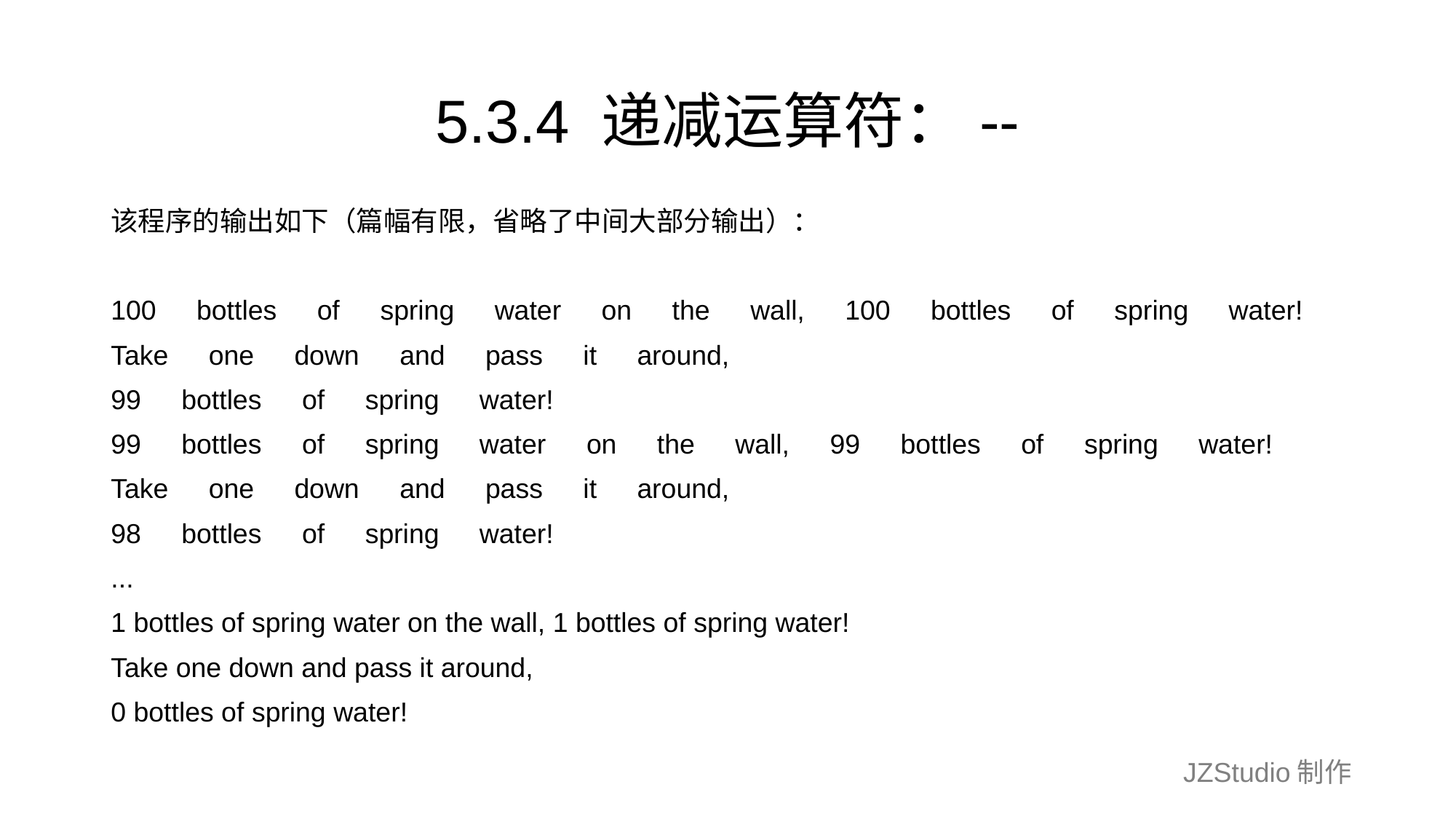

# 5.3.4 递减运算符：--
该程序的输出如下（篇幅有限，省略了中间大部分输出）：

100　bottles　of　spring　water　on　the　wall,　100　bottles　of　spring　water!
Take　one　down　and　pass　it　around,
99　bottles　of　spring　water!
99　bottles　of　spring　water　on　the　wall,　99　bottles　of　spring　water!
Take　one　down　and　pass　it　around,
98　bottles　of　spring　water!
...
1 bottles of spring water on the wall, 1 bottles of spring water!
Take one down and pass it around,
0 bottles of spring water!